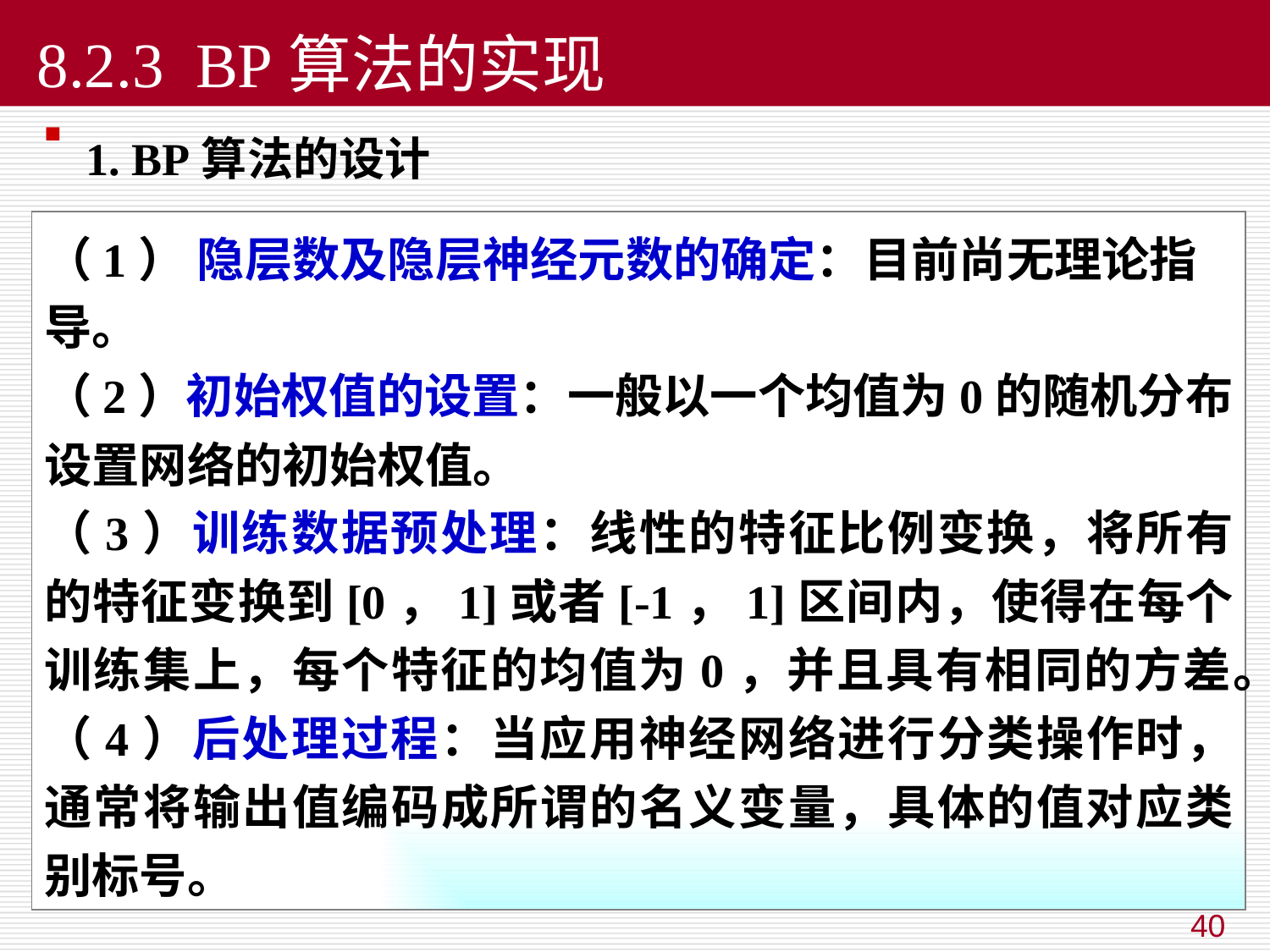

8.2.3  BP算法的实现
 1. BP算法的设计
（1） 隐层数及隐层神经元数的确定：目前尚无理论指导。
（2）初始权值的设置：一般以一个均值为0的随机分布设置网络的初始权值。
（3）训练数据预处理：线性的特征比例变换，将所有的特征变换到[0，1]或者[-1，1]区间内，使得在每个训练集上，每个特征的均值为0，并且具有相同的方差。
（4）后处理过程：当应用神经网络进行分类操作时，通常将输出值编码成所谓的名义变量，具体的值对应类别标号。
40